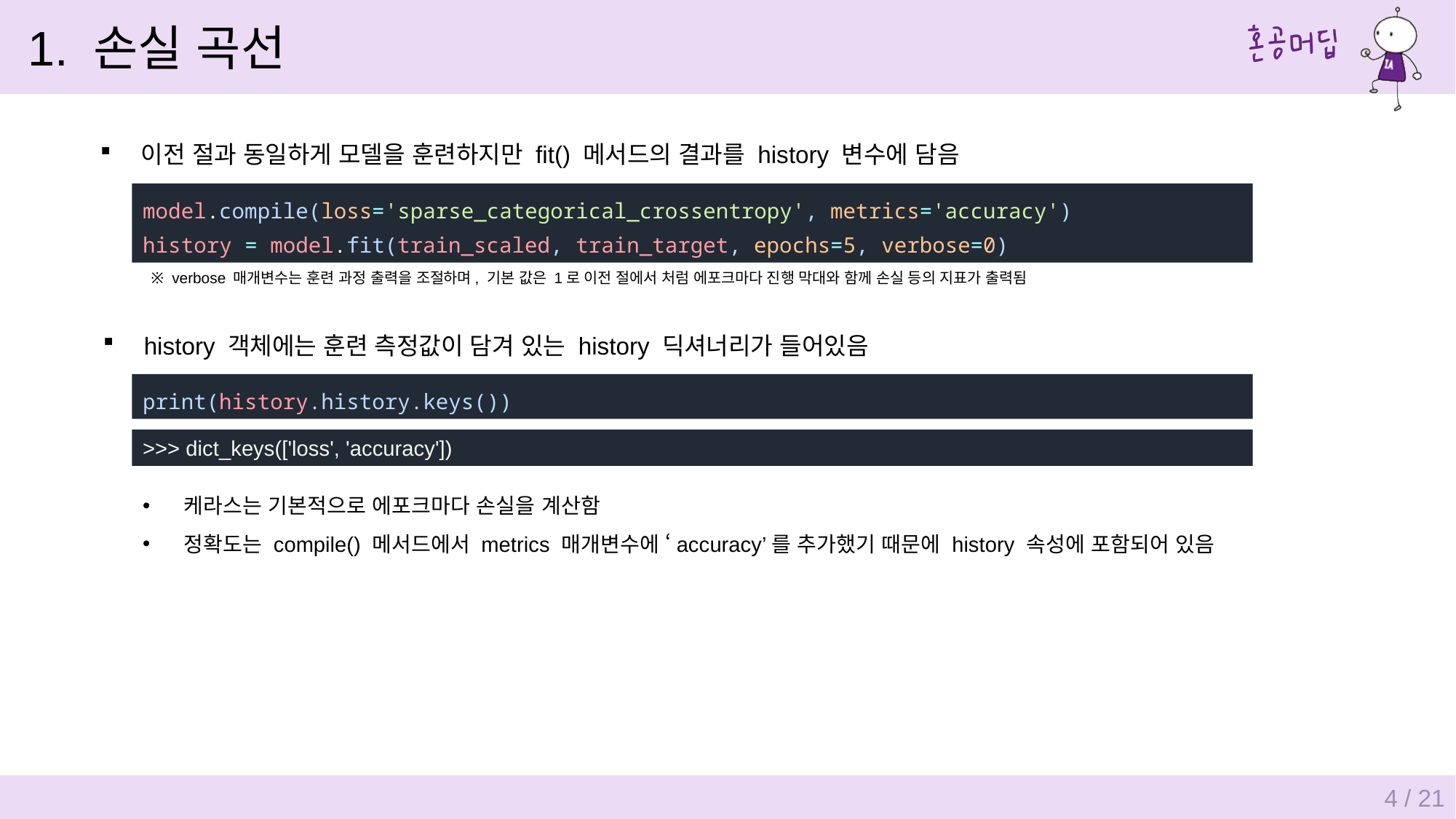

1. 손실 곡선
이전 절과 동일하게 모델을 훈련하지만 fit() 메서드의 결과를 history 변수에 담음
model.compile(loss='sparse_categorical_crossentropy', metrics='accuracy')
history = model.fit(train_scaled, train_target, epochs=5, verbose=0)
※  verbose 매개변수는 훈련 과정 출력을 조절하며, 기본 값은 1로 이전 절에서 처럼 에포크마다 진행 막대와 함께 손실 등의 지표가 출력됨
history 객체에는 훈련 측정값이 담겨 있는 history 딕셔너리가 들어있음
print(history.history.keys())
>>> dict_keys(['loss', 'accuracy'])
케라스는 기본적으로 에포크마다 손실을 계산함
정확도는 compile() 메서드에서 metrics 매개변수에 ‘accuracy’를 추가했기 때문에 history 속성에 포함되어 있음
4 / 21